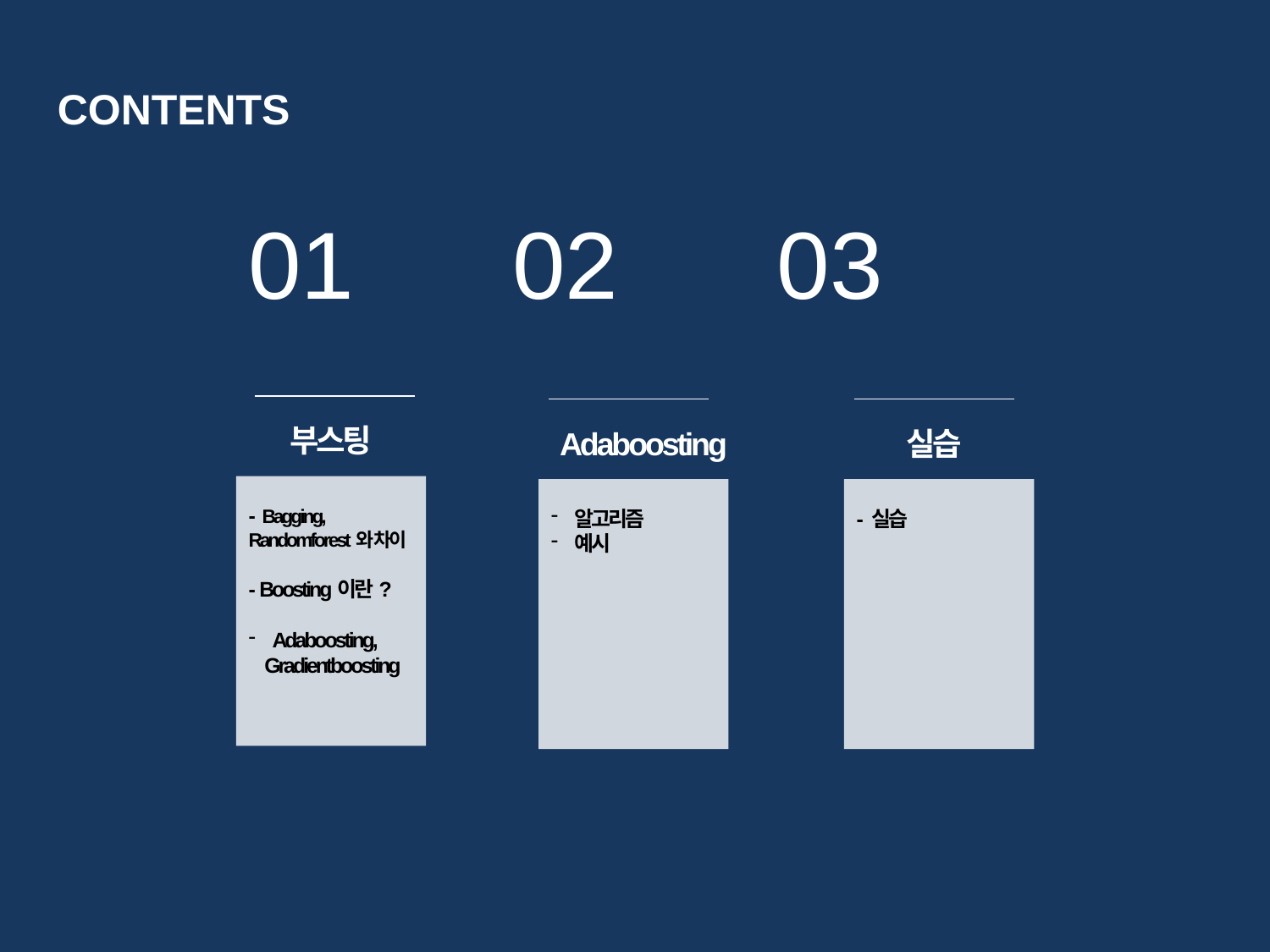

CONTENTS
01      02      03
부스팅
Adaboosting
실습

-  Bagging, Randomforest와 차이

-  Boosting이란?

Adaboosting,
    Gradientboosting
알고리즘
예시

- 실습